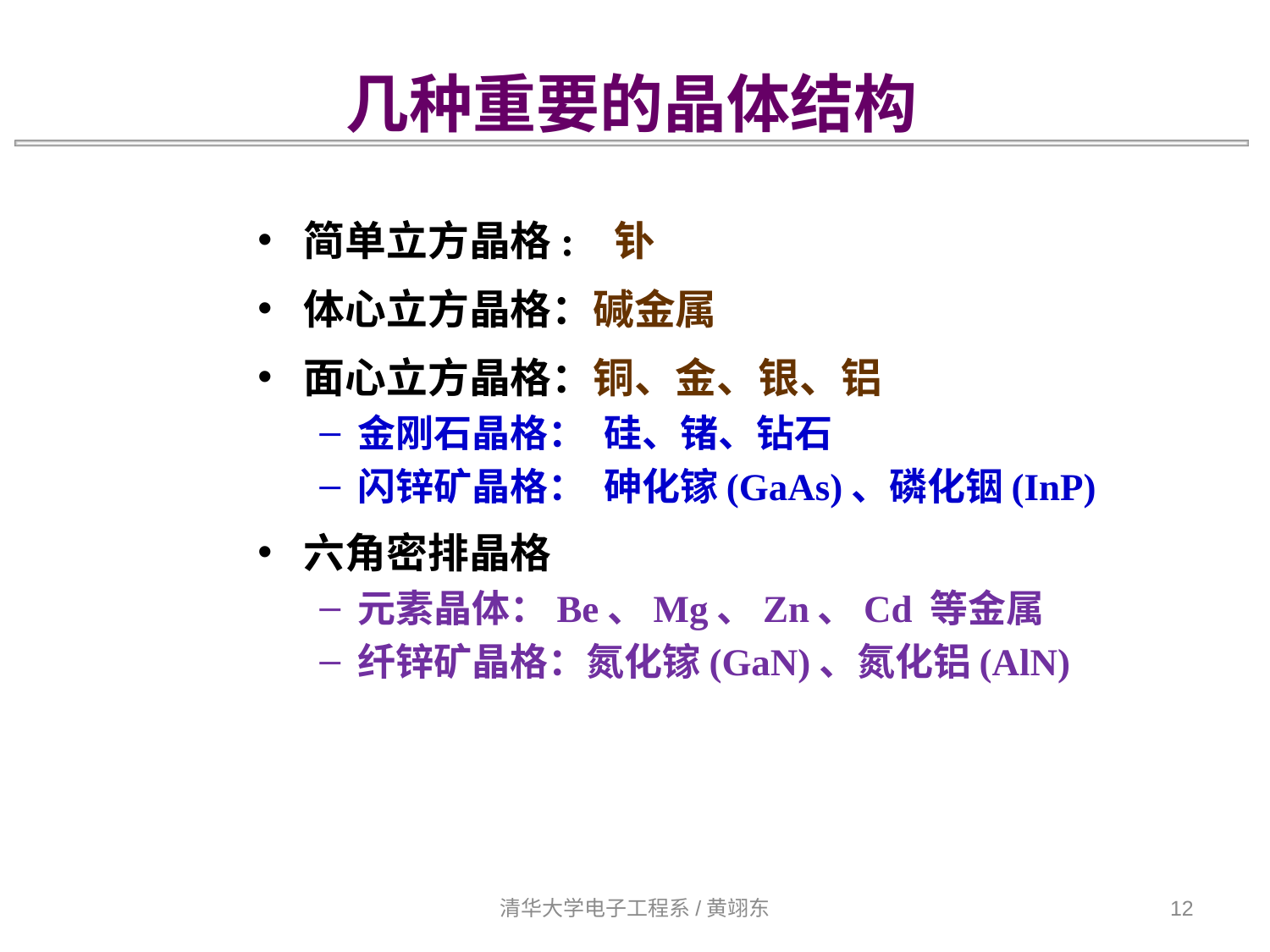

几种重要的晶体结构

简单立方晶格:   钋
体心立方晶格：碱金属
面心立方晶格：铜、金、银、铝
金刚石晶格：  硅、锗、钻石
闪锌矿晶格：  砷化镓(GaAs)、磷化铟(InP)
六角密排晶格
元素晶体：Be、Mg、Zn、Cd 等金属
纤锌矿晶格：氮化镓(GaN)、氮化铝(AlN)

清华大学电子工程系/黄翊东
12